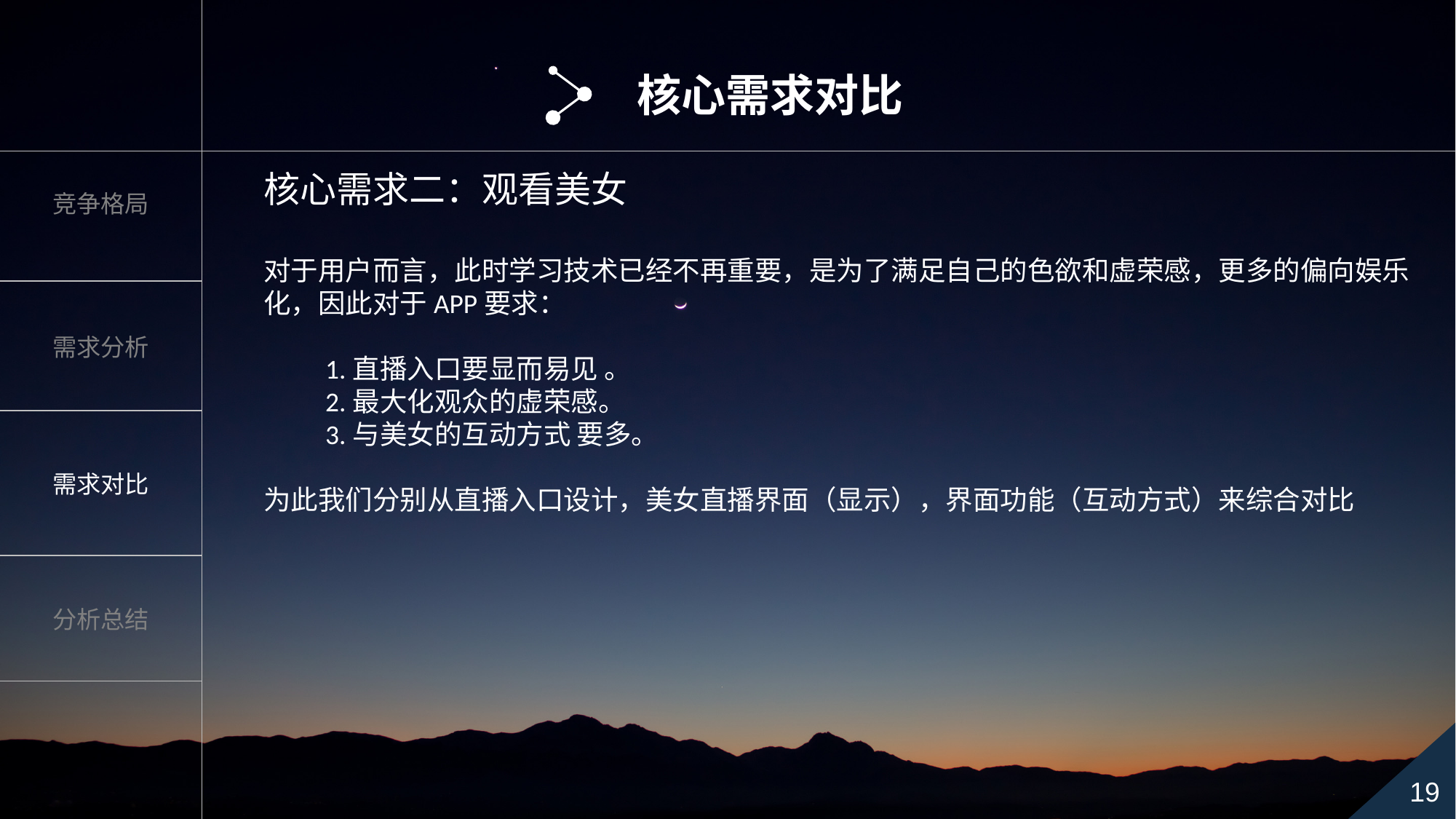

核心需求对比
核心需求二：观看美女

对于用户而言，此时学习技术已经不再重要，是为了满足自己的色欲和虚荣感，更多的偏向娱乐化，因此对于APP要求：

          1.直播入口要显而易见 。
          2.最大化观众的虚荣感。
          3.与美女的互动方式 要多。

为此我们分别从直播入口设计，美女直播界面（显示），界面功能（互动方式）来综合对比